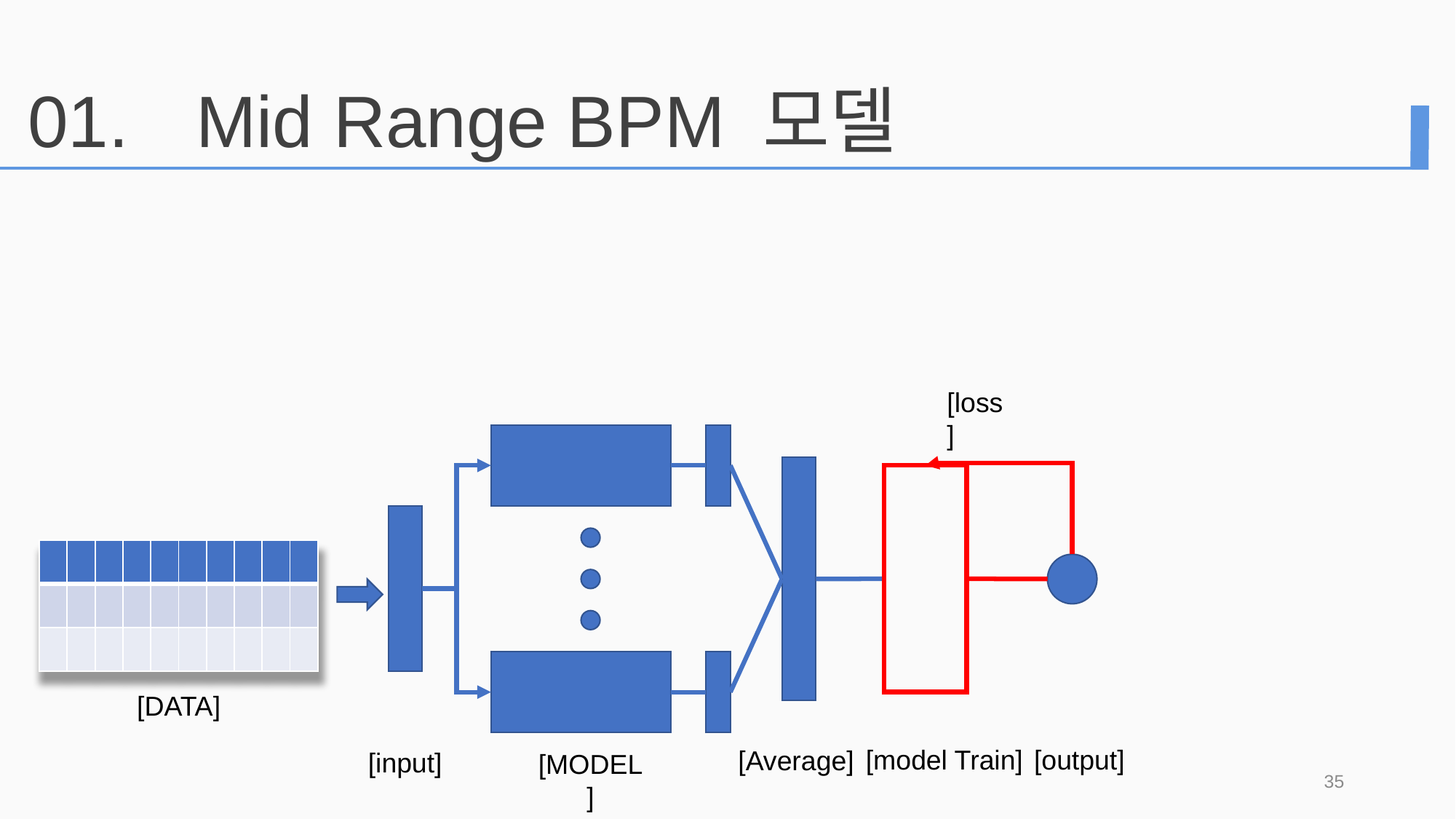

01.
Mid Range BPM 모델
[loss]

|  |  |  |  |  |  |  |  |  |  |
| --- | --- | --- | --- | --- | --- | --- | --- | --- | --- |
|  |  |  |  |  |  |  |  |  |  |
|  |  |  |  |  |  |  |  |  |  |

[DATA]
[output]
[model Train]
[Average]
[input]
[MODEL]
35